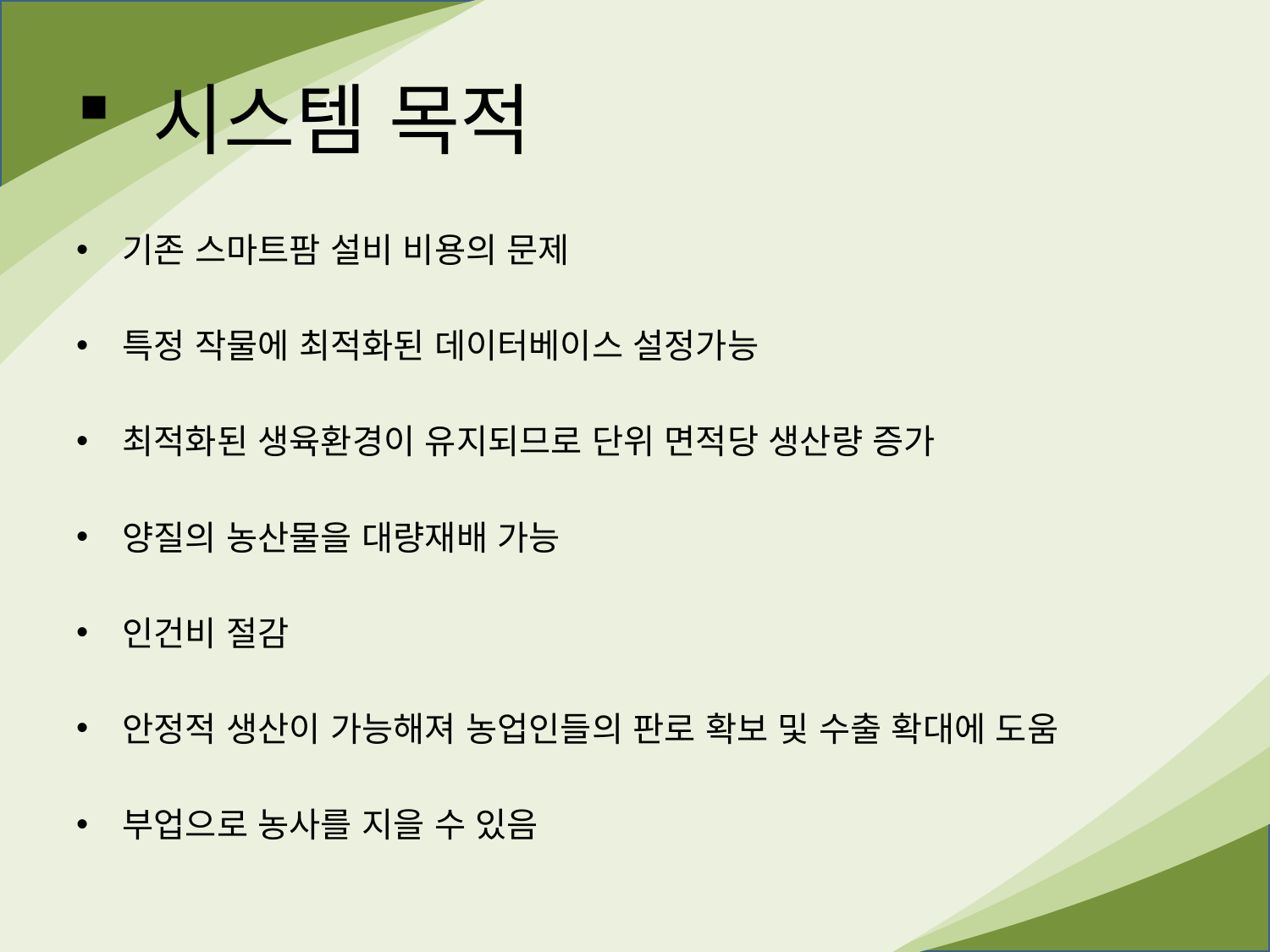

시스템 목적
기존 스마트팜 설비 비용의 문제

특정 작물에 최적화된 데이터베이스 설정가능

최적화된 생육환경이 유지되므로 단위 면적당 생산량 증가

양질의 농산물을 대량재배 가능

인건비 절감

안정적 생산이 가능해져 농업인들의 판로 확보 및 수출 확대에 도움

부업으로 농사를 지을 수 있음